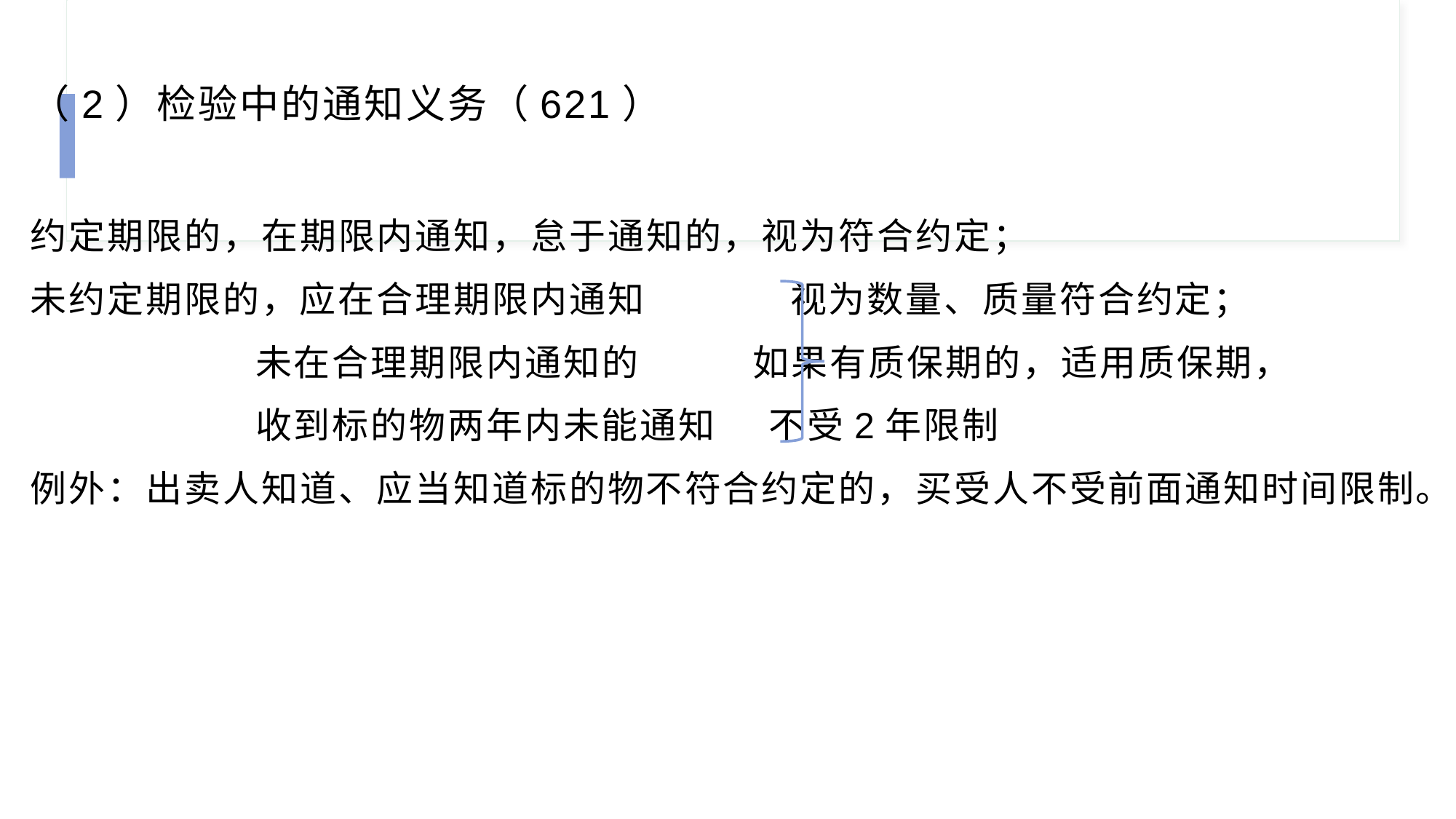

（2）检验中的通知义务（621）

约定期限的，在期限内通知，怠于通知的，视为符合约定；
未约定期限的，应在合理期限内通知              视为数量、质量符合约定；
                     未在合理期限内通知的           如果有质保期的，适用质保期，
                     收到标的物两年内未能通知     不受2年限制
例外：出卖人知道、应当知道标的物不符合约定的，买受人不受前面通知时间限制。